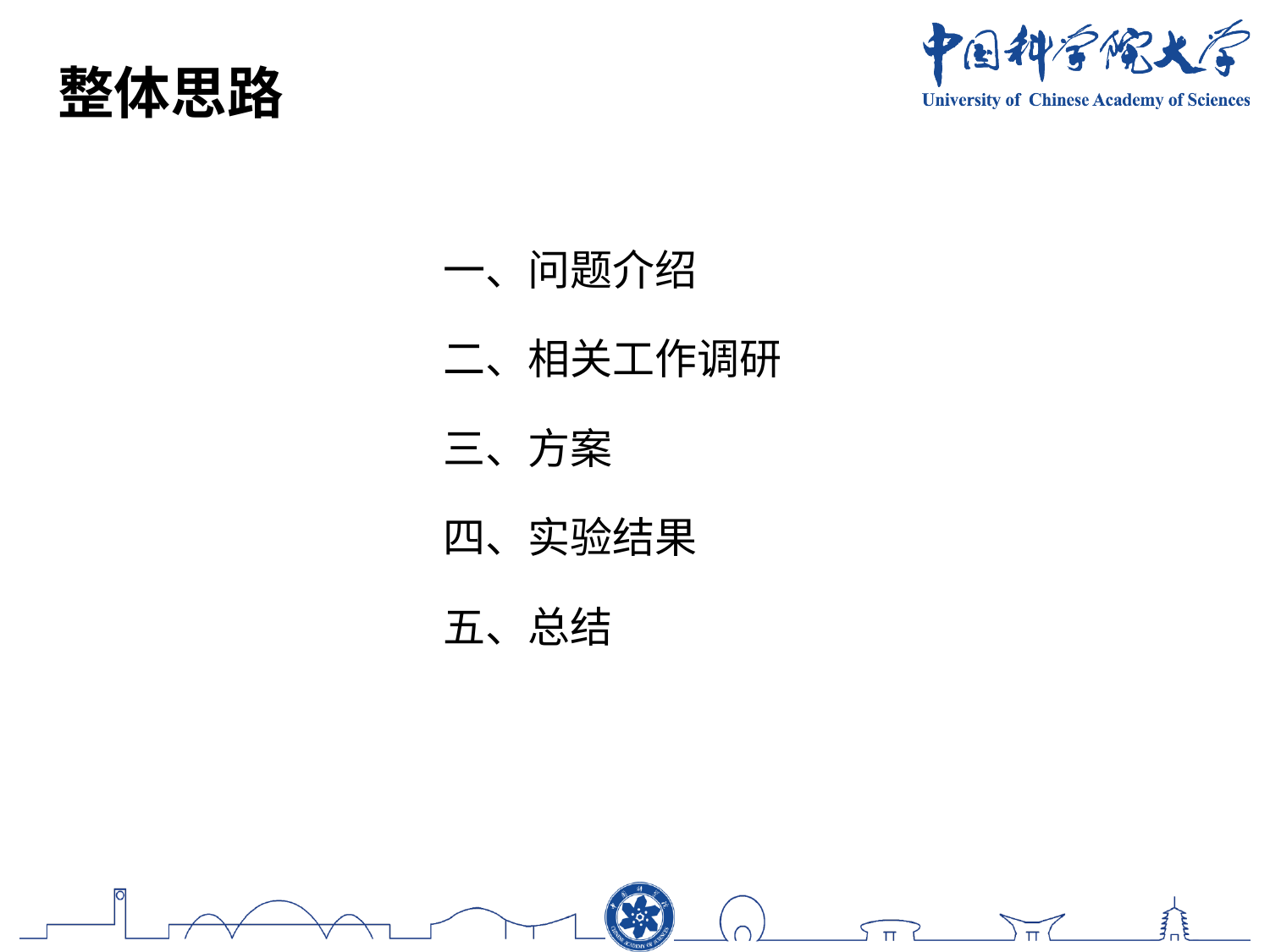

# 整体思路
一、问题介绍
二、相关工作调研
三、方案
四、实验结果
五、总结